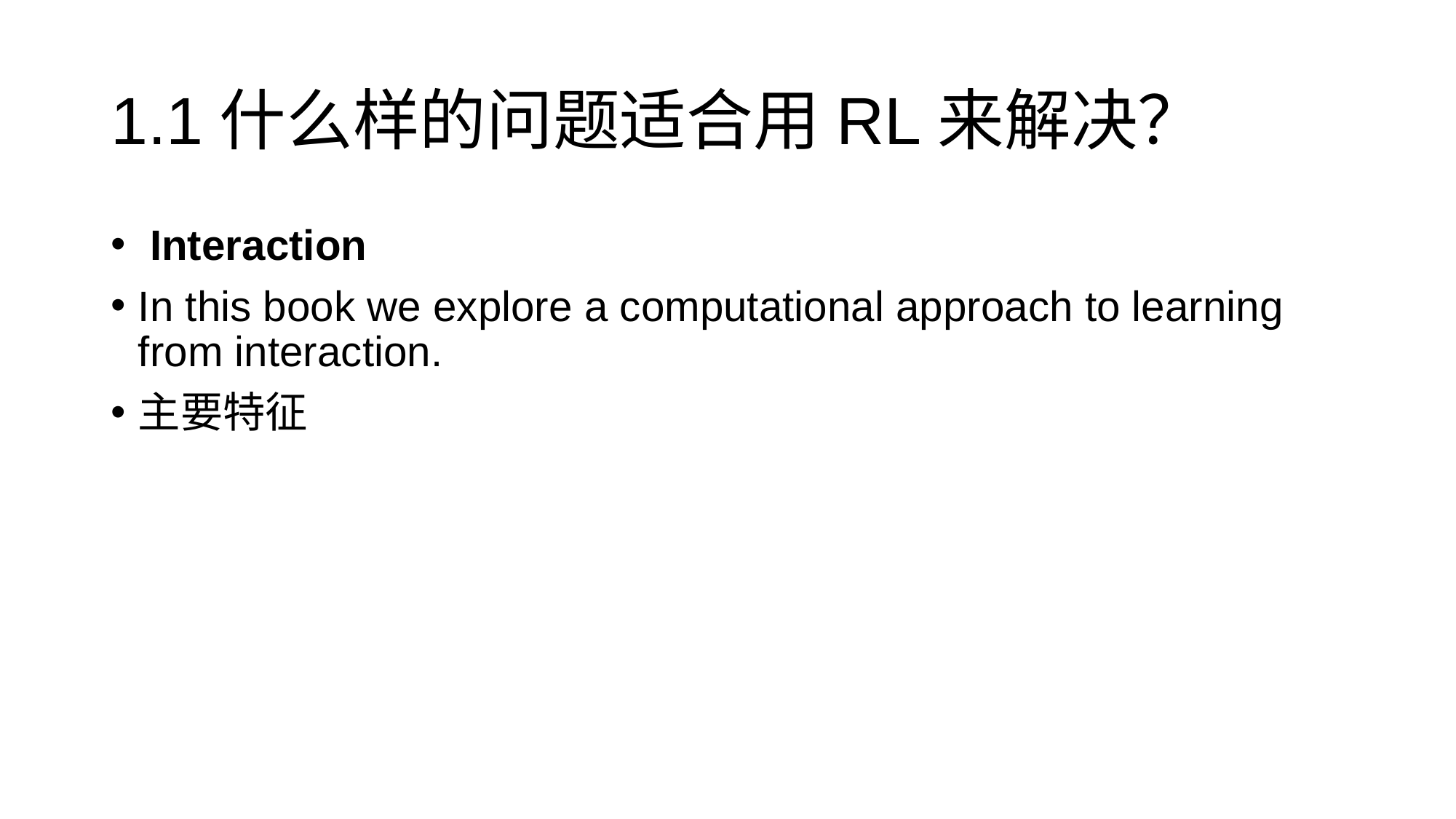

# 1.1什么样的问题适合用RL来解决？
 Interaction
In this book we explore a computational approach to learning from interaction.
主要特征